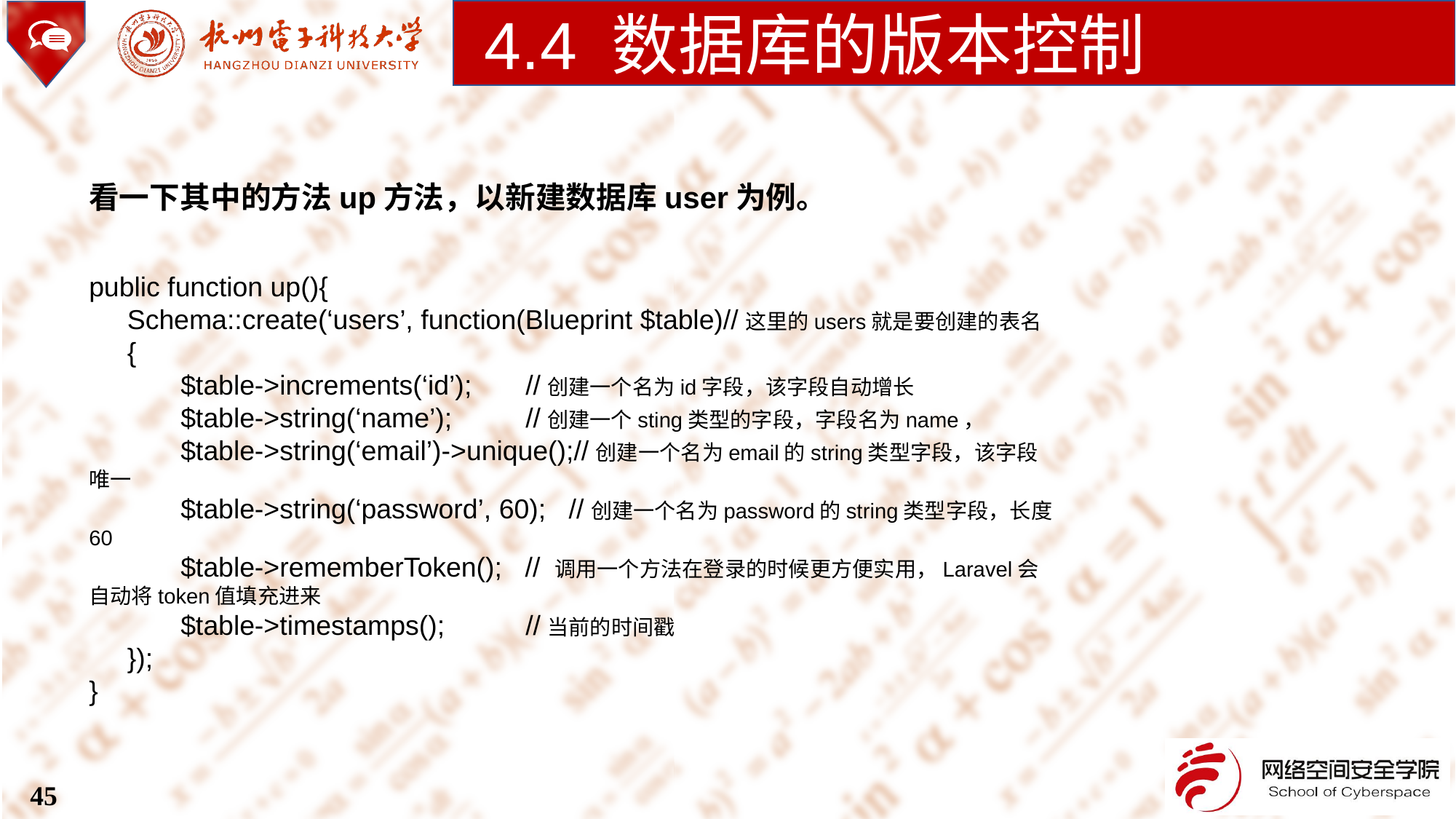

4.4 数据库的版本控制
看一下其中的方法up方法，以新建数据库user为例。

public function up(){
     Schema::create(‘users’, function(Blueprint $table)//这里的users就是要创建的表名
     {
            $table->increments(‘id’);	//创建一个名为id字段，该字段自动增长
            $table->string(‘name’);	//创建一个sting类型的字段，字段名为name，
            $table->string(‘email’)->unique();//创建一个名为email的string类型字段，该字段唯一
            $table->string(‘password’, 60);   //创建一个名为password的string类型字段，长度60
            $table->rememberToken();   // 调用一个方法在登录的时候更方便实用，Laravel会自动将token值填充进来
            $table->timestamps();	//当前的时间戳
     });
}
45